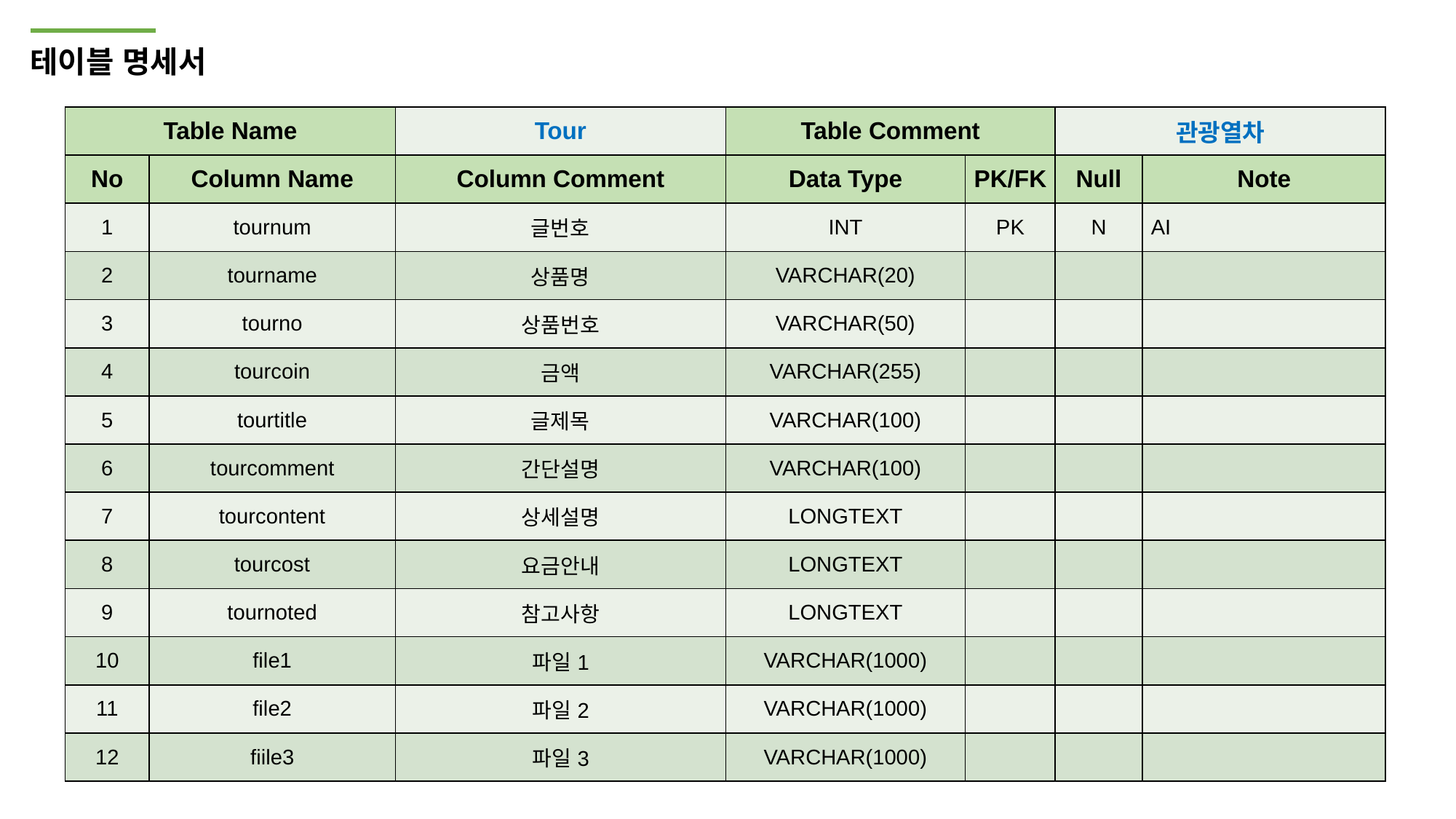

테이블 명세서
| Table Name |  | Tour | Table Comment |  | 관광열차 |  |
| --- | --- | --- | --- | --- | --- | --- |
| No | Column Name | Column Comment | Data Type | PK/FK | Null | Note |
| 1 | tournum | 글번호 | INT | PK | N | AI |
| 2 | tourname | 상품명 | VARCHAR(20) |  |  |  |
| 3 | tourno | 상품번호 | VARCHAR(50) |  |  |  |
| 4 | tourcoin | 금액 | VARCHAR(255) |  |  |  |
| 5 | tourtitle | 글제목 | VARCHAR(100) |  |  |  |
| 6 | tourcomment | 간단설명 | VARCHAR(100) |  |  |  |
| 7 | tourcontent | 상세설명 | LONGTEXT |  |  |  |
| 8 | tourcost | 요금안내 | LONGTEXT |  |  |  |
| 9 | tournoted | 참고사항 | LONGTEXT |  |  |  |
| 10 | file1 | 파일1 | VARCHAR(1000) |  |  |  |
| 11 | file2 | 파일2 | VARCHAR(1000) |  |  |  |
| 12 | fiile3 | 파일3 | VARCHAR(1000) |  |  |  |